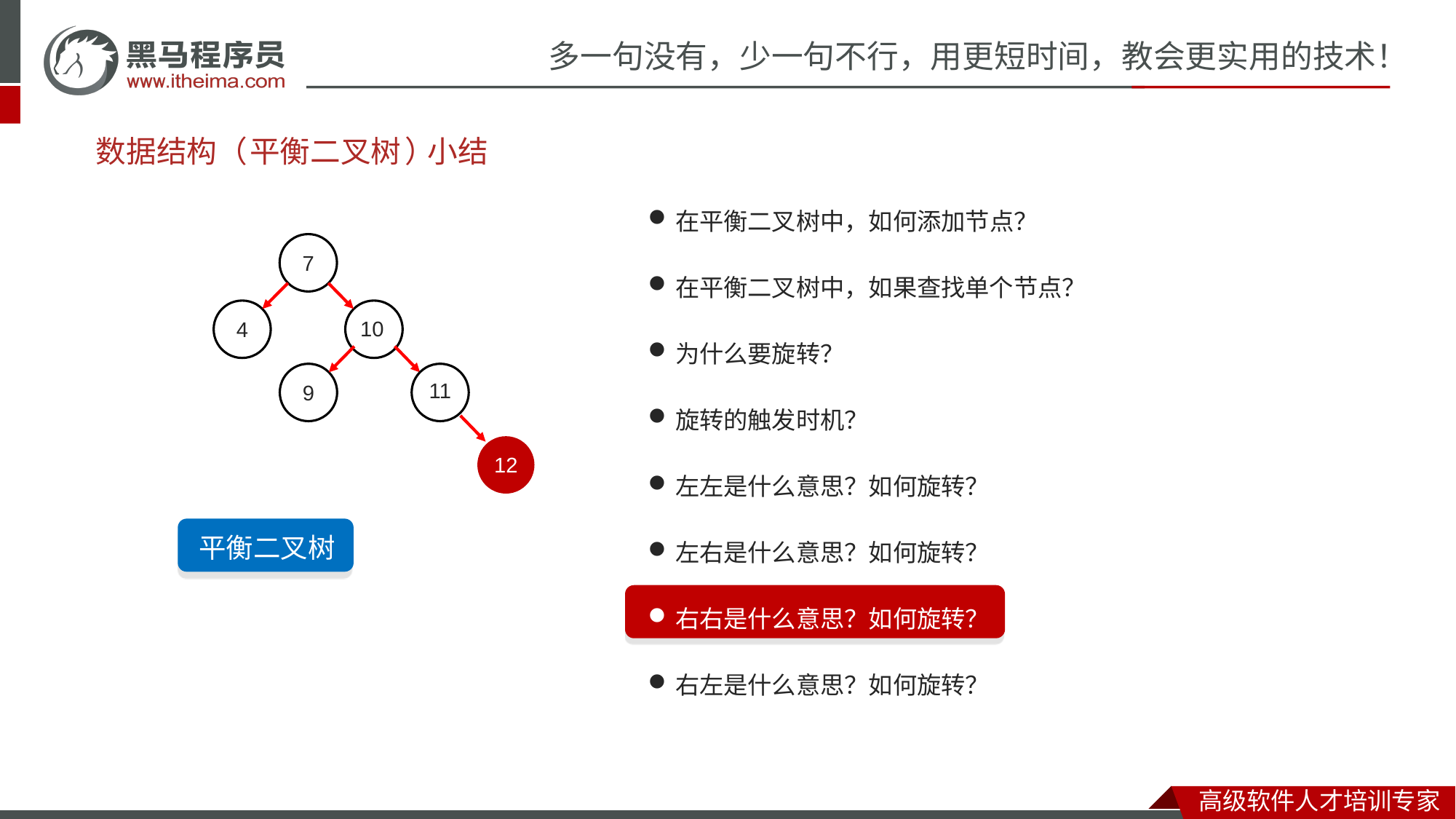

# 数据结构（
平衡
二叉
树
）
小结
在平衡二叉树中，如何添加节点？
7
在平衡二叉树中，如果查找单个节点？
4

10
为什么要旋转？
9

11
旋转的触发时机？

12
左左是什么意思？如何旋转？
左右是什么意思？如何旋转？

平衡二叉树
右右是什么意思？如何旋转？

右左是什么意思？如何旋转？